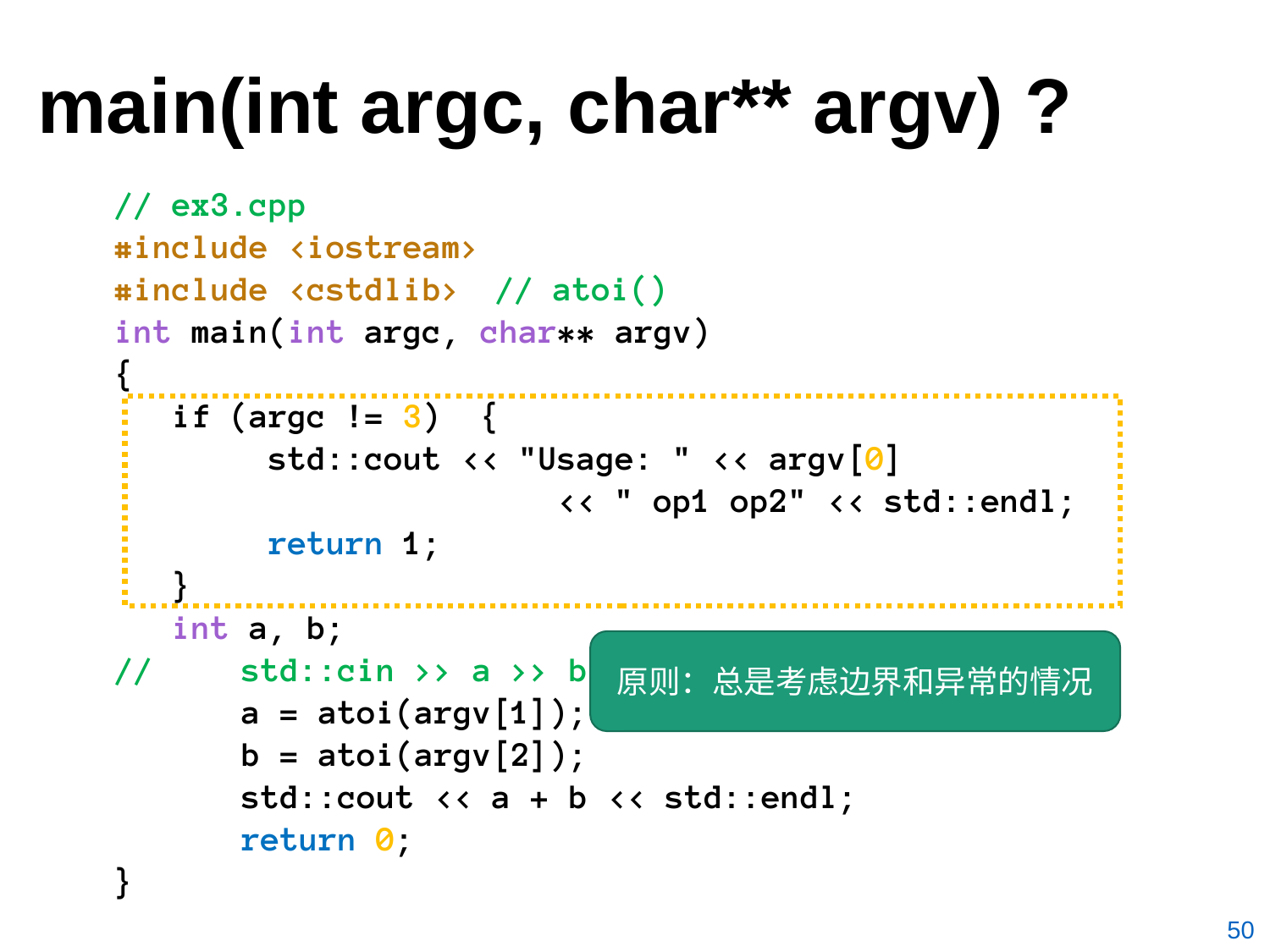

# main(int argc, char** argv) ?
// ex3.cpp
#include <iostream>
#include <cstdlib> 	// atoi()
int main(int argc, char** argv)
{
   if (argc != 3)  {
        std::cout << "Usage: " << argv[0]
                       << " op1 op2" << std::endl;
        return 1;
   }
   int a, b;
//	std::cin >> a >> b;
	a = atoi(argv[1]);
	b = atoi(argv[2]);
	std::cout << a + b << std::endl;
	return 0;
}

原则：总是考虑边界和异常的情况
50